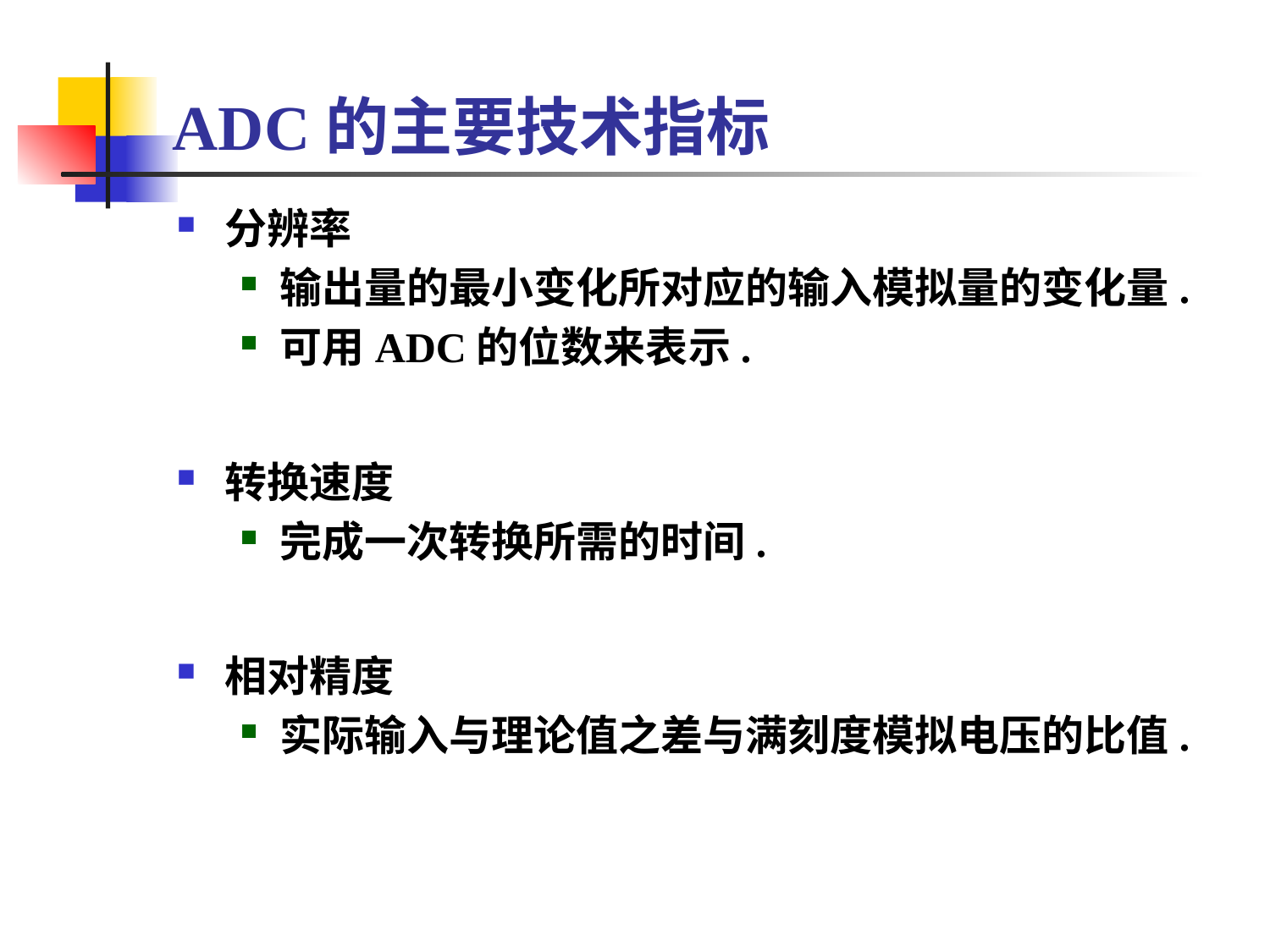

# ADC的主要技术指标
分辨率
输出量的最小变化所对应的输入模拟量的变化量.
可用ADC的位数来表示.

转换速度
完成一次转换所需的时间.

相对精度
实际输入与理论值之差与满刻度模拟电压的比值.